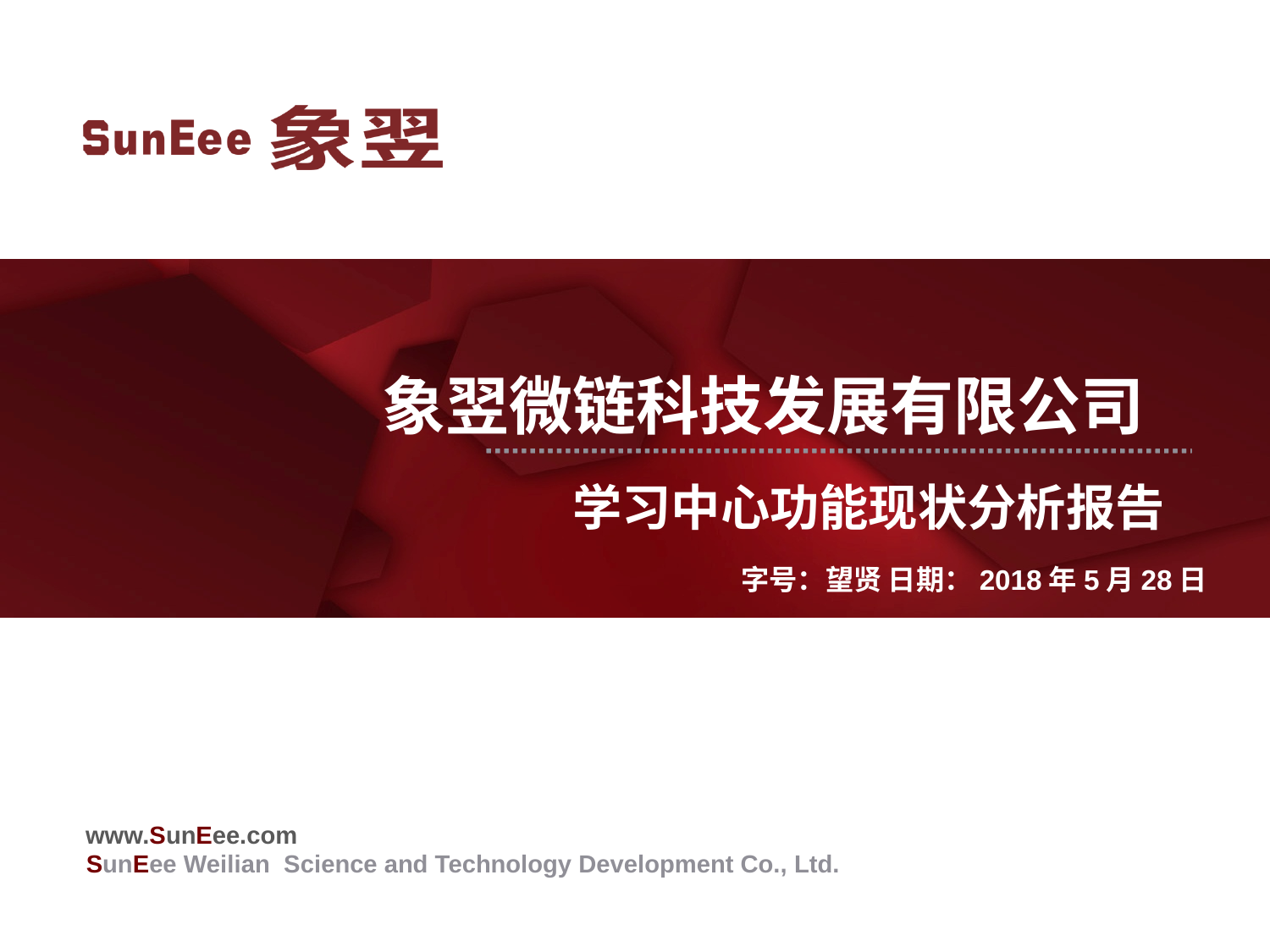

# 象翌微链科技发展有限公司
学习中心功能现状分析报告
字号：望贤 日期：2018年5月28日